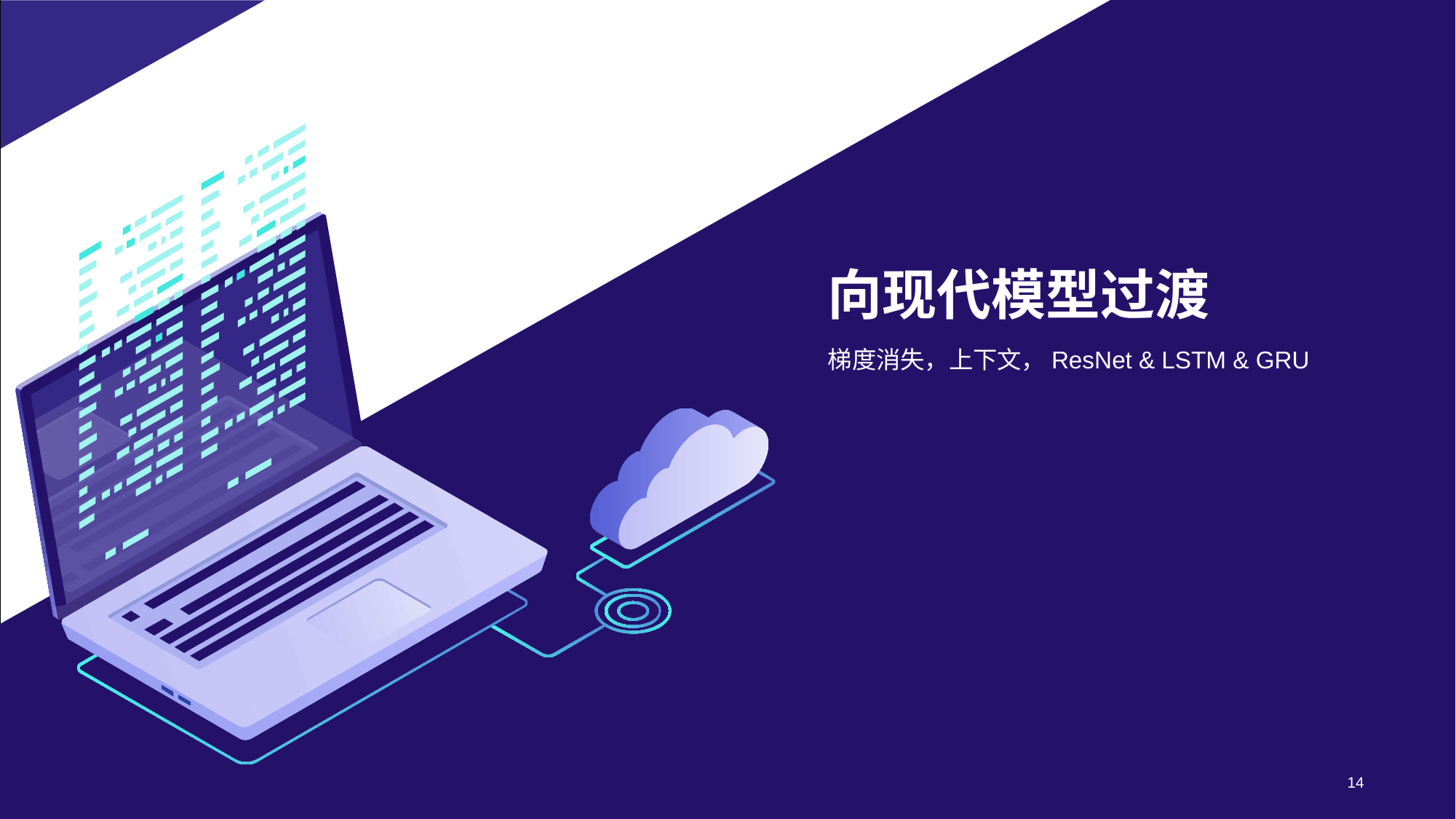

# 向现代模型过渡
梯度消失，上下文，ResNet & LSTM & GRU
14